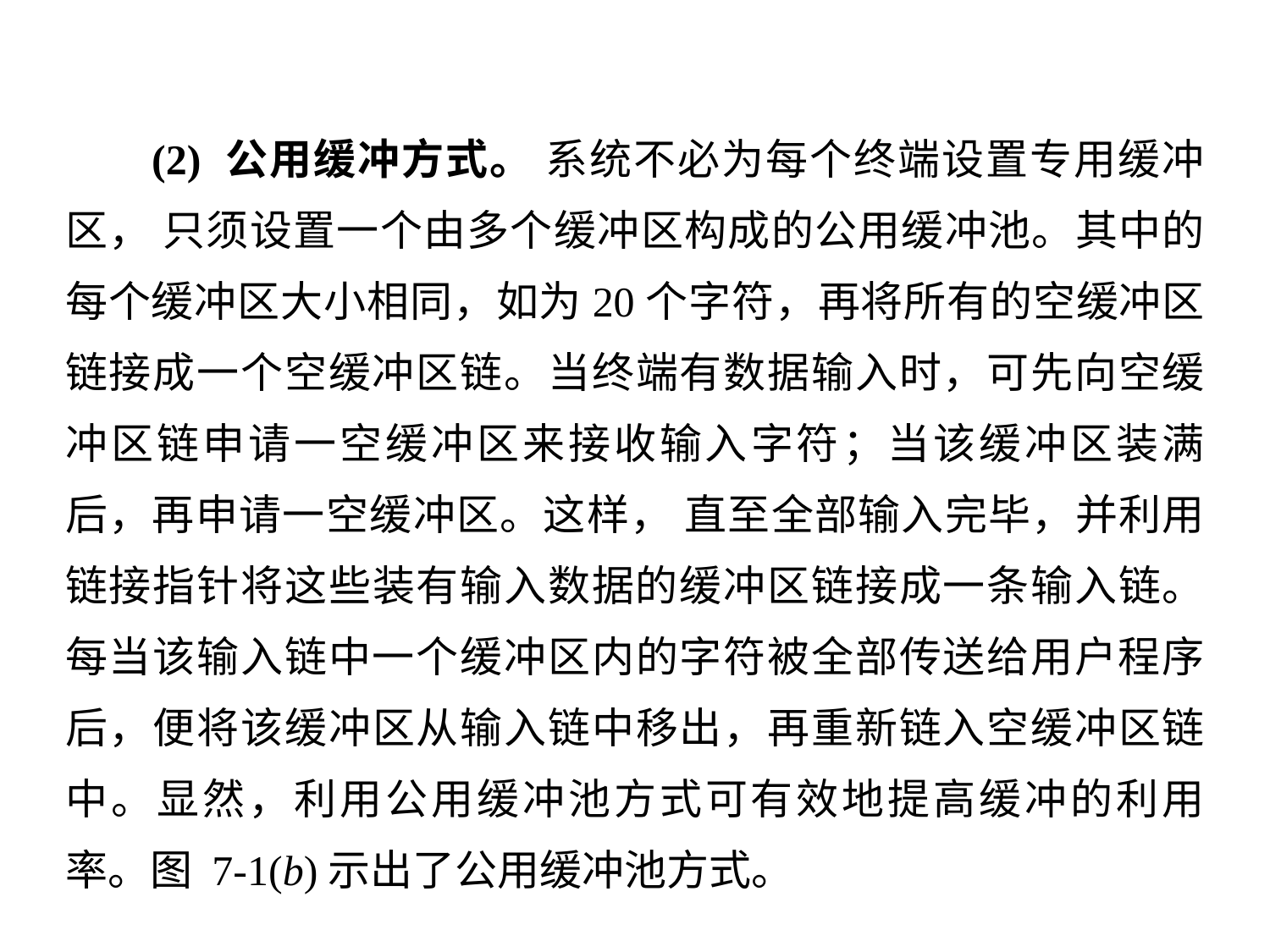

(2) 公用缓冲方式。 系统不必为每个终端设置专用缓冲区， 只须设置一个由多个缓冲区构成的公用缓冲池。其中的每个缓冲区大小相同，如为20个字符，再将所有的空缓冲区链接成一个空缓冲区链。当终端有数据输入时，可先向空缓冲区链申请一空缓冲区来接收输入字符；当该缓冲区装满后，再申请一空缓冲区。这样， 直至全部输入完毕，并利用链接指针将这些装有输入数据的缓冲区链接成一条输入链。每当该输入链中一个缓冲区内的字符被全部传送给用户程序后，便将该缓冲区从输入链中移出，再重新链入空缓冲区链中。显然，利用公用缓冲池方式可有效地提高缓冲的利用率。图 7-1(b)示出了公用缓冲池方式。